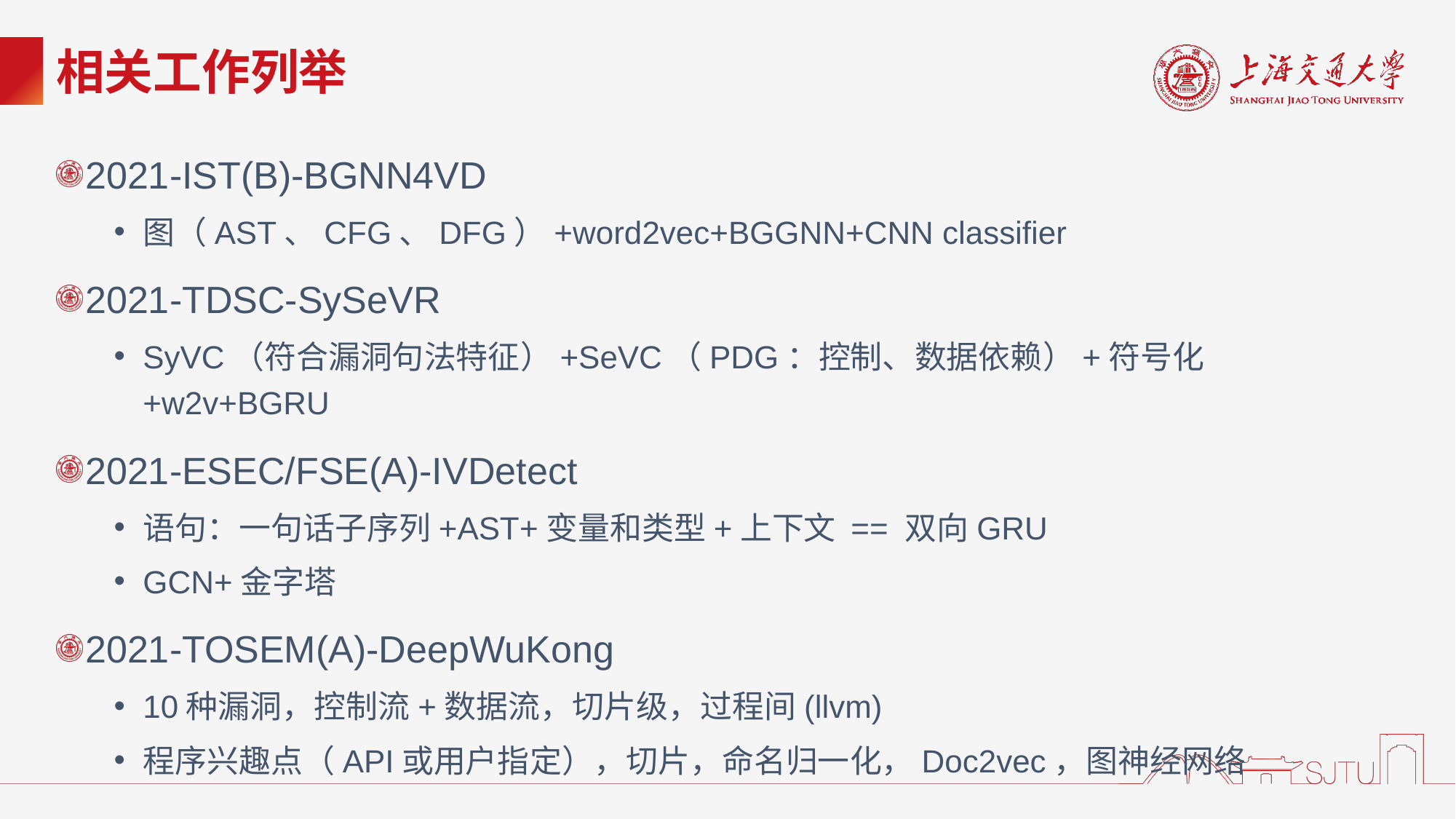

# 相关工作列举
2021-IST(B)-BGNN4VD
图（AST、CFG、DFG）+word2vec+BGGNN+CNN classifier
2021-TDSC-SySeVR
SyVC（符合漏洞句法特征）+SeVC（PDG：控制、数据依赖）+符号化+w2v+BGRU
2021-ESEC/FSE(A)-IVDetect
语句：一句话子序列+AST+变量和类型+上下文 == 双向GRU
GCN+金字塔
2021-TOSEM(A)-DeepWuKong
10种漏洞，控制流+数据流，切片级，过程间(llvm)
程序兴趣点（API或用户指定），切片，命名归一化，Doc2vec，图神经网络